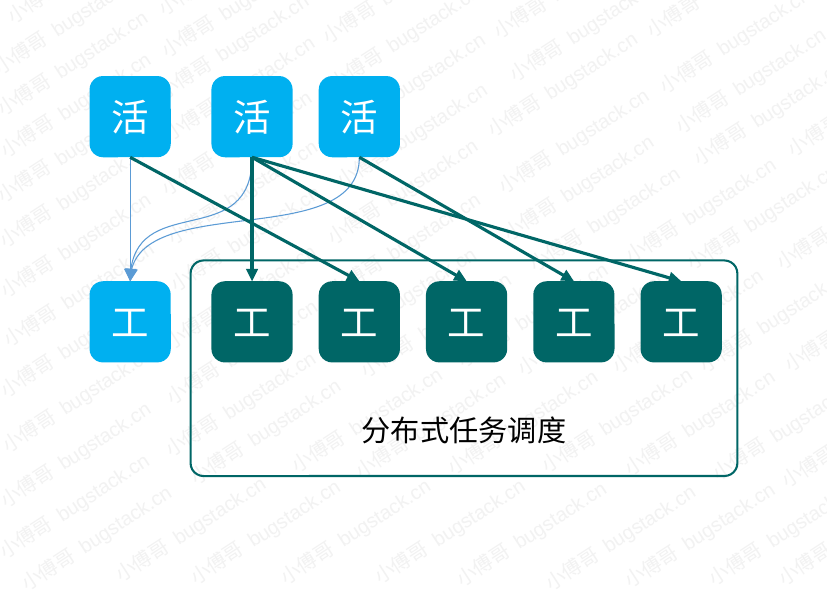

活
活
活

工
工
工
工
工
工
分布式任务调度